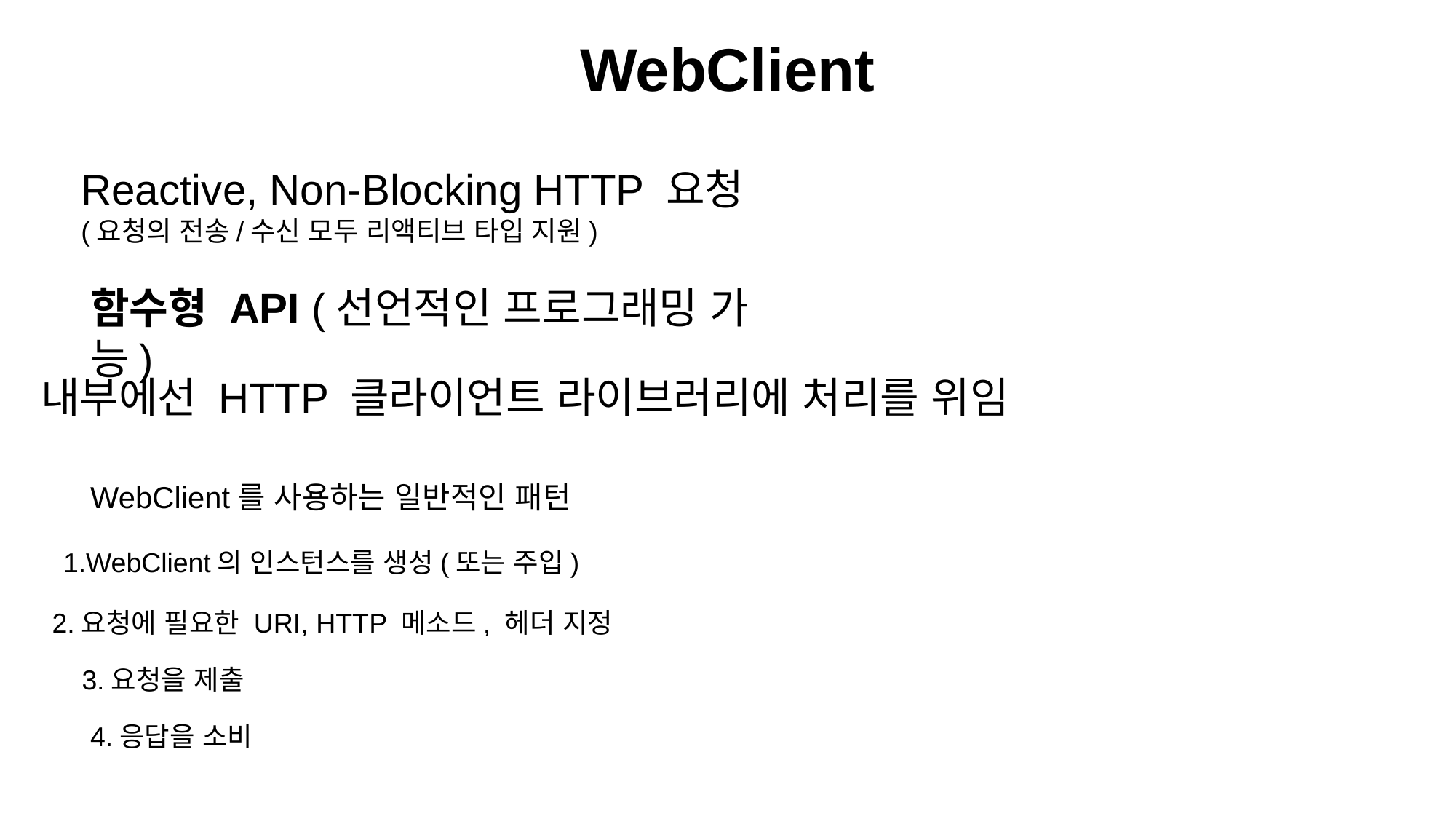

WebClient
Reactive, Non-Blocking HTTP 요청
(요청의 전송/수신 모두 리액티브 타입 지원)
함수형 API (선언적인 프로그래밍 가능)
내부에선 HTTP 클라이언트 라이브러리에 처리를 위임
WebClient를 사용하는 일반적인 패턴
WebClient의 인스턴스를 생성(또는 주입)
2.요청에 필요한 URI, HTTP 메소드, 헤더 지정
3.요청을 제출
4.응답을 소비